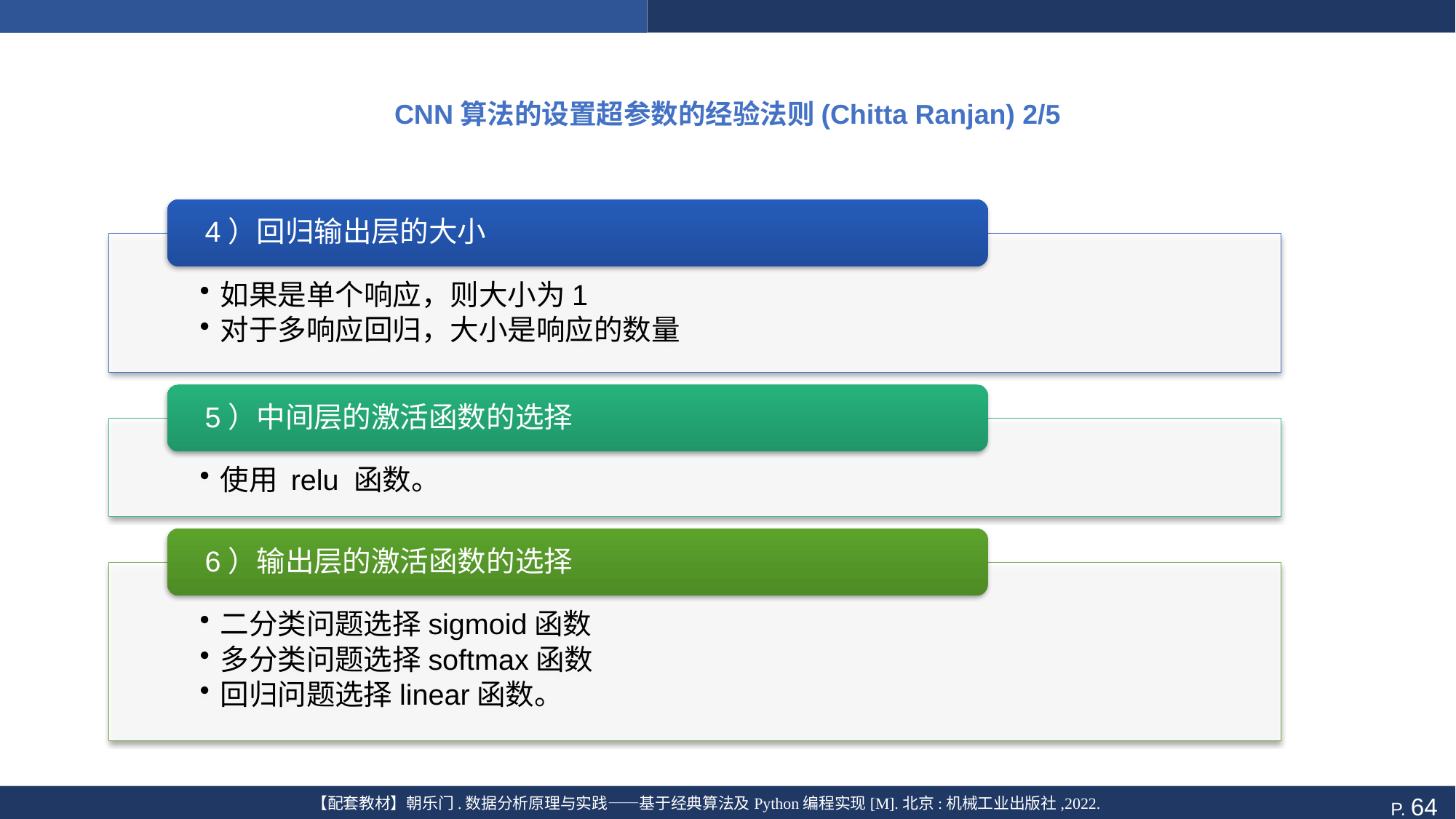

# CNN算法的设置超参数的经验法则(Chitta Ranjan) 2/5
如果是单个响应，则大小为1
对于多响应回归，大小是响应的数量
4）回归输出层的大小
使用 relu 函数。
5）中间层的激活函数的选择
二分类问题选择sigmoid函数
多分类问题选择softmax函数
回归问题选择linear函数。
6）输出层的激活函数的选择